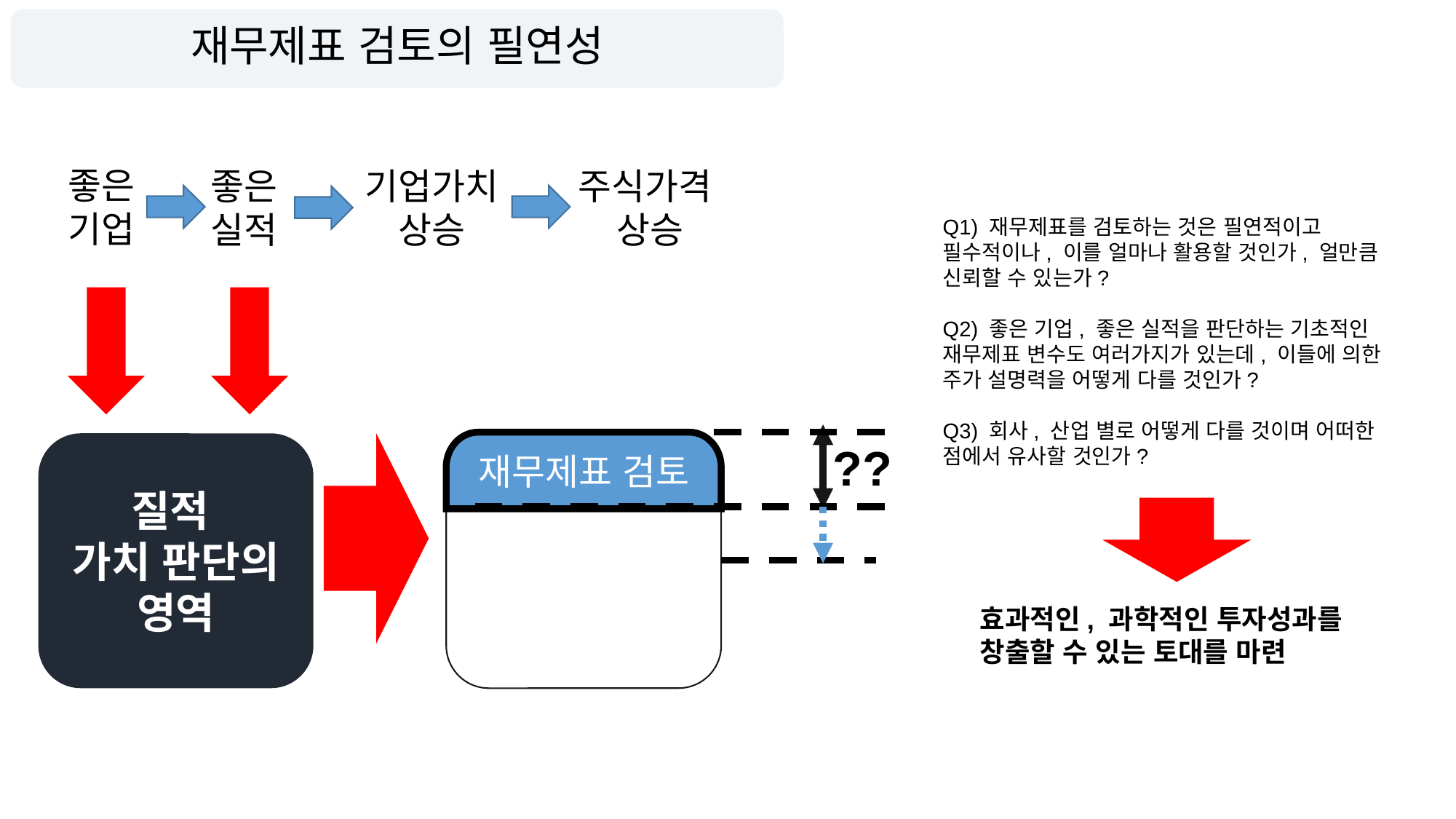

# 재무제표 검토의 필연성
좋은
기업
기업가치상승
좋은
실적
주식가격
상승

Q1) 재무제표를 검토하는 것은 필연적이고 필수적이나, 이를 얼마나 활용할 것인가, 얼만큼 신뢰할 수 있는가?

Q2) 좋은 기업, 좋은 실적을 판단하는 기초적인 재무제표 변수도 여러가지가 있는데, 이들에 의한 주가 설명력을 어떻게 다를 것인가?

Q3) 회사, 산업 별로 어떻게 다를 것이며 어떠한 점에서 유사할 것인가?

??
재무제표 검토

질적
가치 판단의
영역

효과적인, 과학적인 투자성과를
창출할 수 있는 토대를 마련